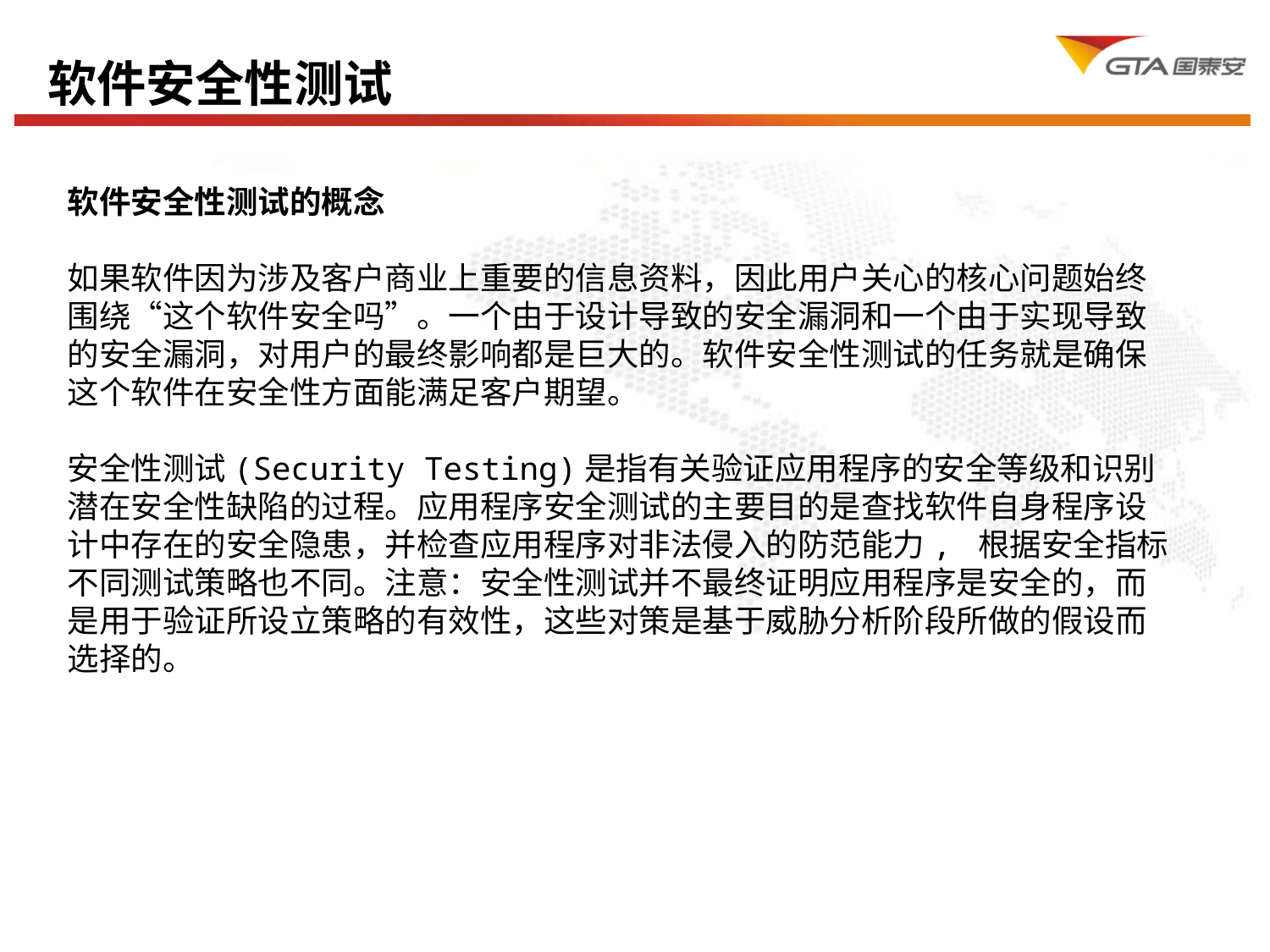

软件安全性测试工作规划和展望
软件安全性测试的概念

如果软件因为涉及客户商业上重要的信息资料，因此用户关心的核心问题始终围绕“这个软件安全吗”。一个由于设计导致的安全漏洞和一个由于实现导致的安全漏洞，对用户的最终影响都是巨大的。软件安全性测试的任务就是确保这个软件在安全性方面能满足客户期望。

安全性测试(Security Testing)是指有关验证应用程序的安全等级和识别潜在安全性缺陷的过程。应用程序安全测试的主要目的是查找软件自身程序设计中存在的安全隐患，并检查应用程序对非法侵入的防范能力, 根据安全指标不同测试策略也不同。注意：安全性测试并不最终证明应用程序是安全的，而是用于验证所设立策略的有效性，这些对策是基于威胁分析阶段所做的假设而选择的。